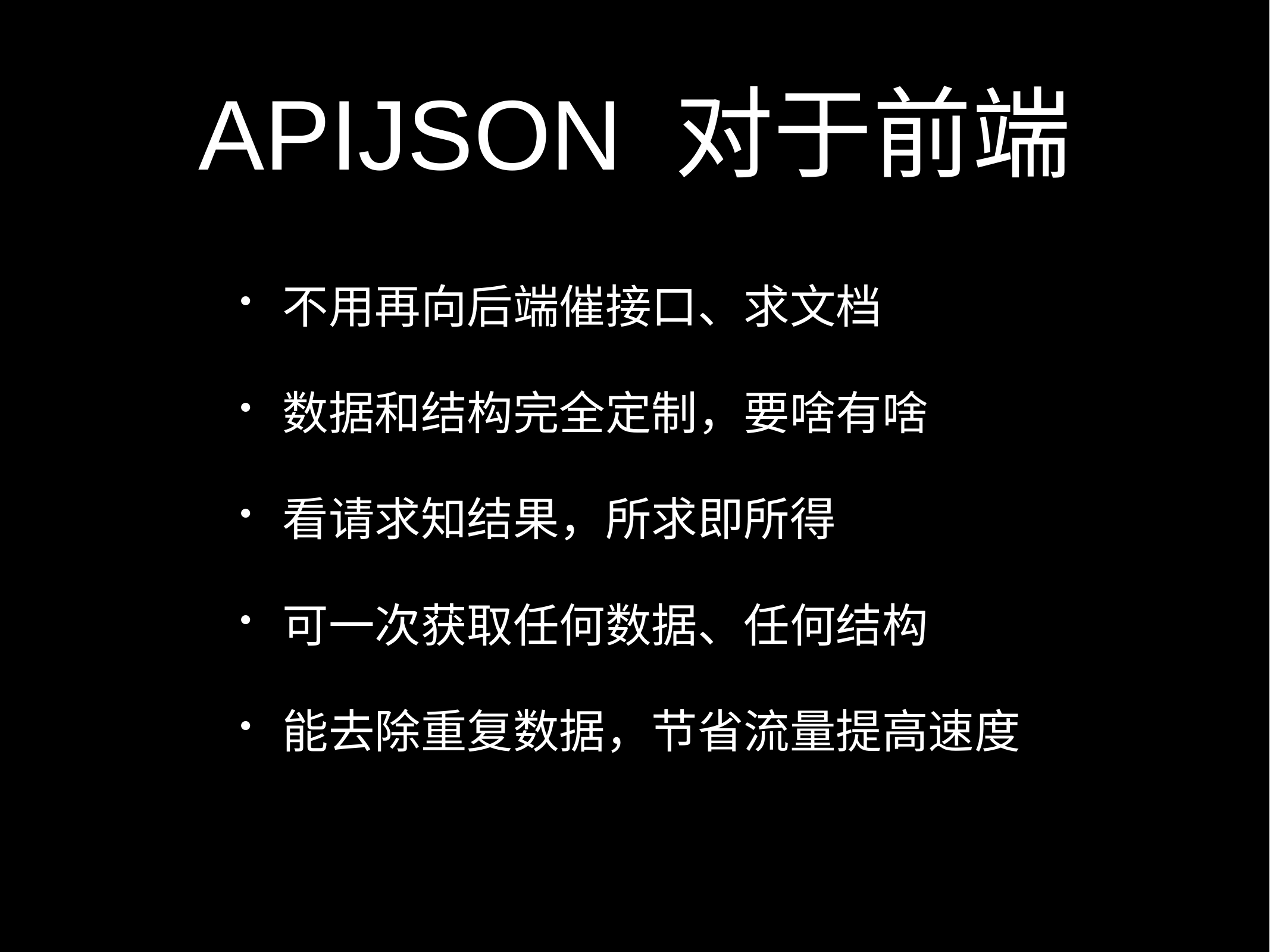

# APIJSON 对于前端
不用再向后端催接口、求文档
数据和结构完全定制，要啥有啥
看请求知结果，所求即所得
可一次获取任何数据、任何结构
能去除重复数据，节省流量提高速度